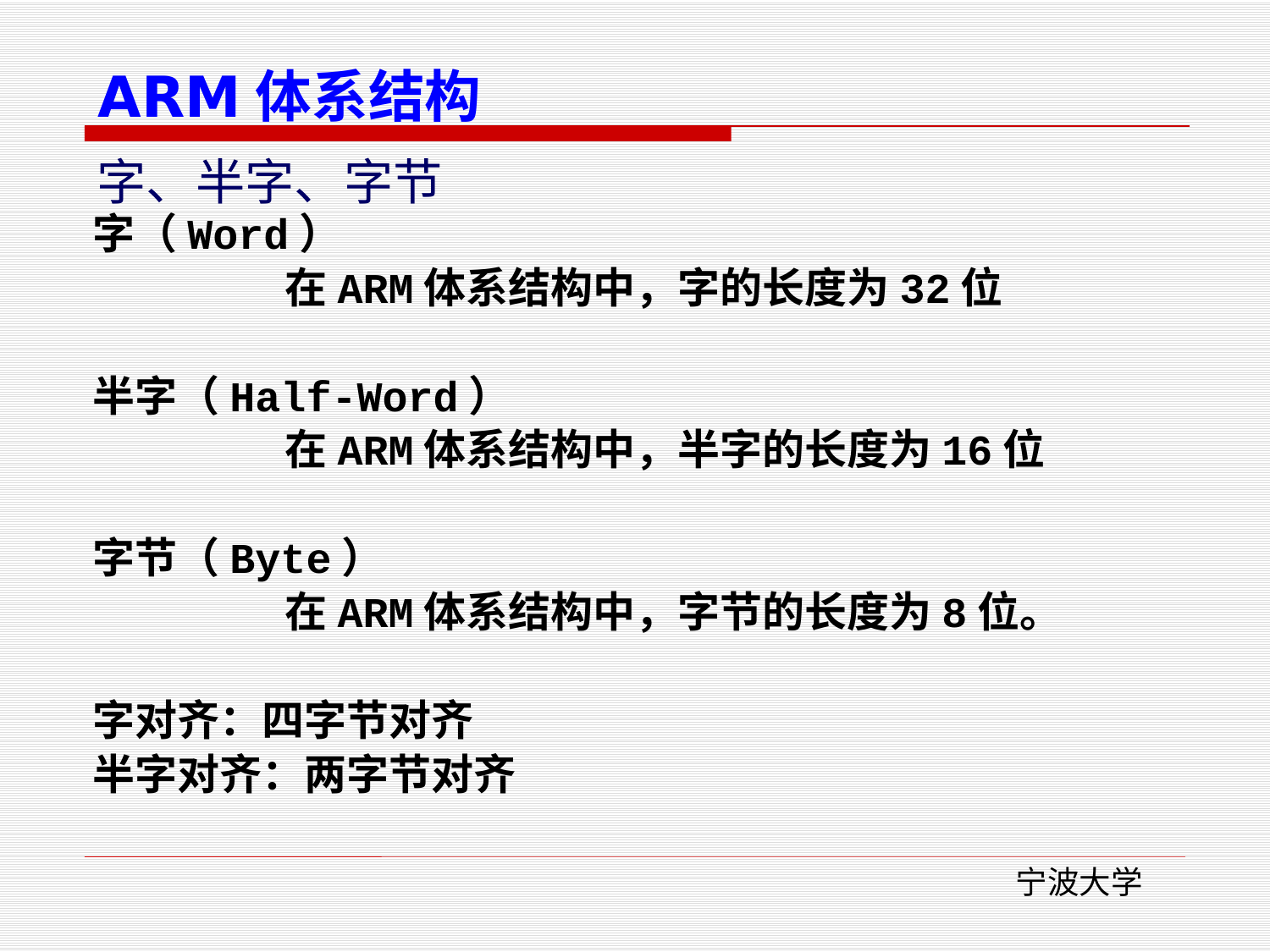

ARM体系结构
# 字、半字、字节
字（Word）
		在ARM体系结构中，字的长度为32位

半字（Half-Word）
		在ARM体系结构中，半字的长度为16位

字节（Byte）
		在ARM体系结构中，字节的长度为8位。

字对齐：四字节对齐
半字对齐：两字节对齐